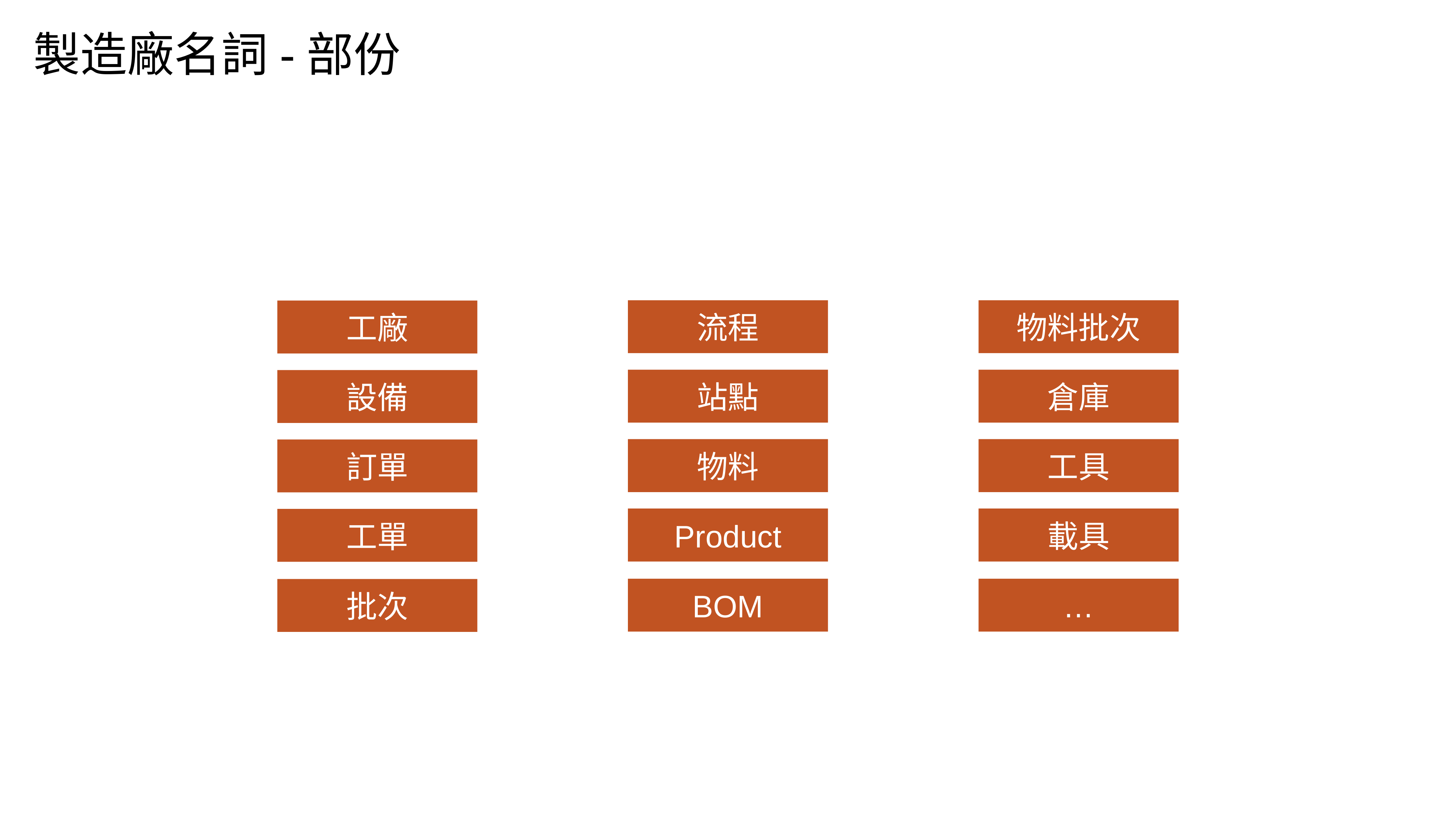

製造廠名詞-部份
流程
站點
物料
Product
BOM
物料批次
工廠
倉庫
設備
工具
訂單
載具
工單
…
批次